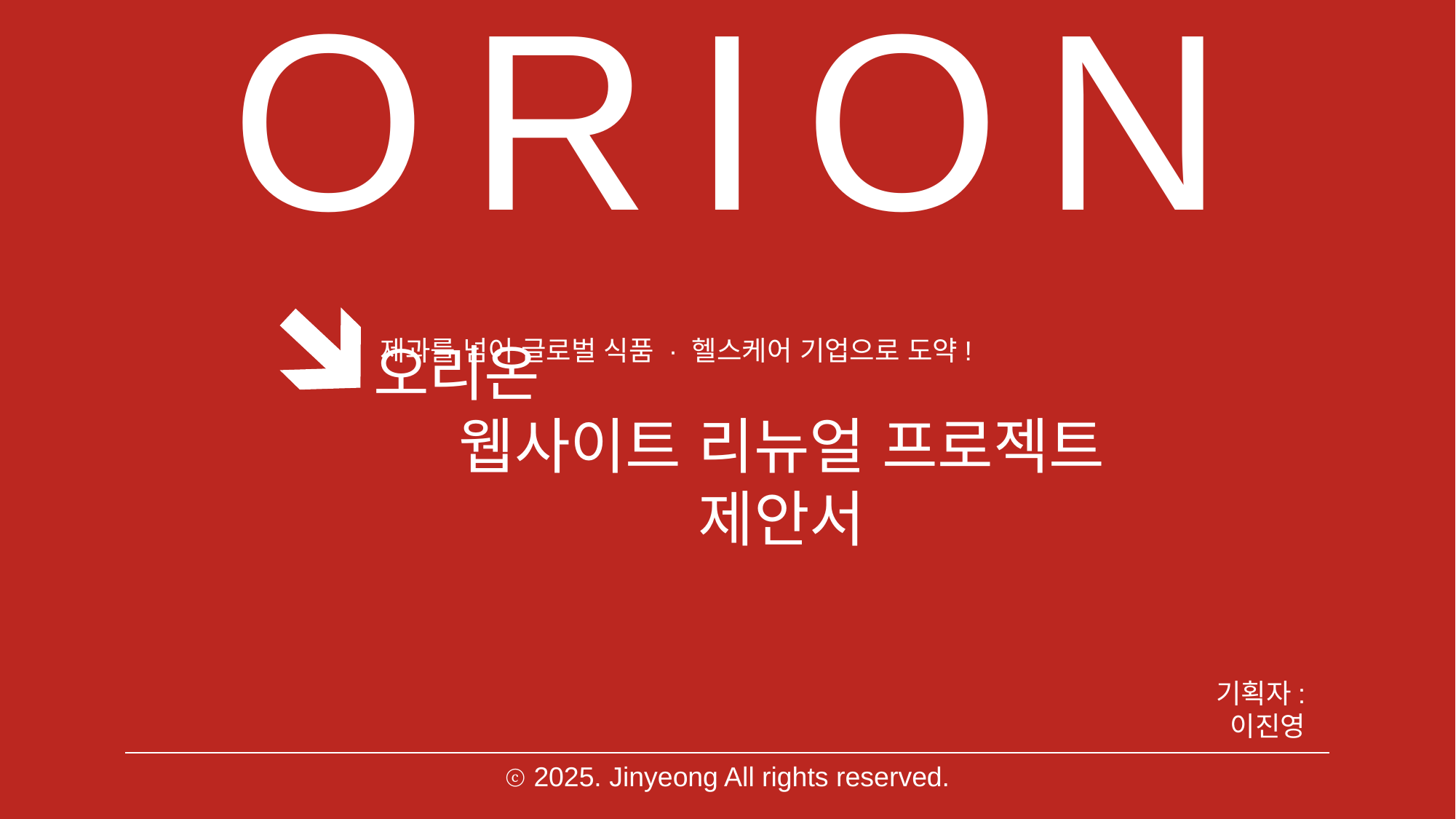

O R I O N

제과를 넘어 글로벌 식품 · 헬스케어 기업으로 도약!
오리온
웹사이트 리뉴얼 프로젝트 제안서
기획자: 이진영
ⓒ 2025. Jinyeong All rights reserved.